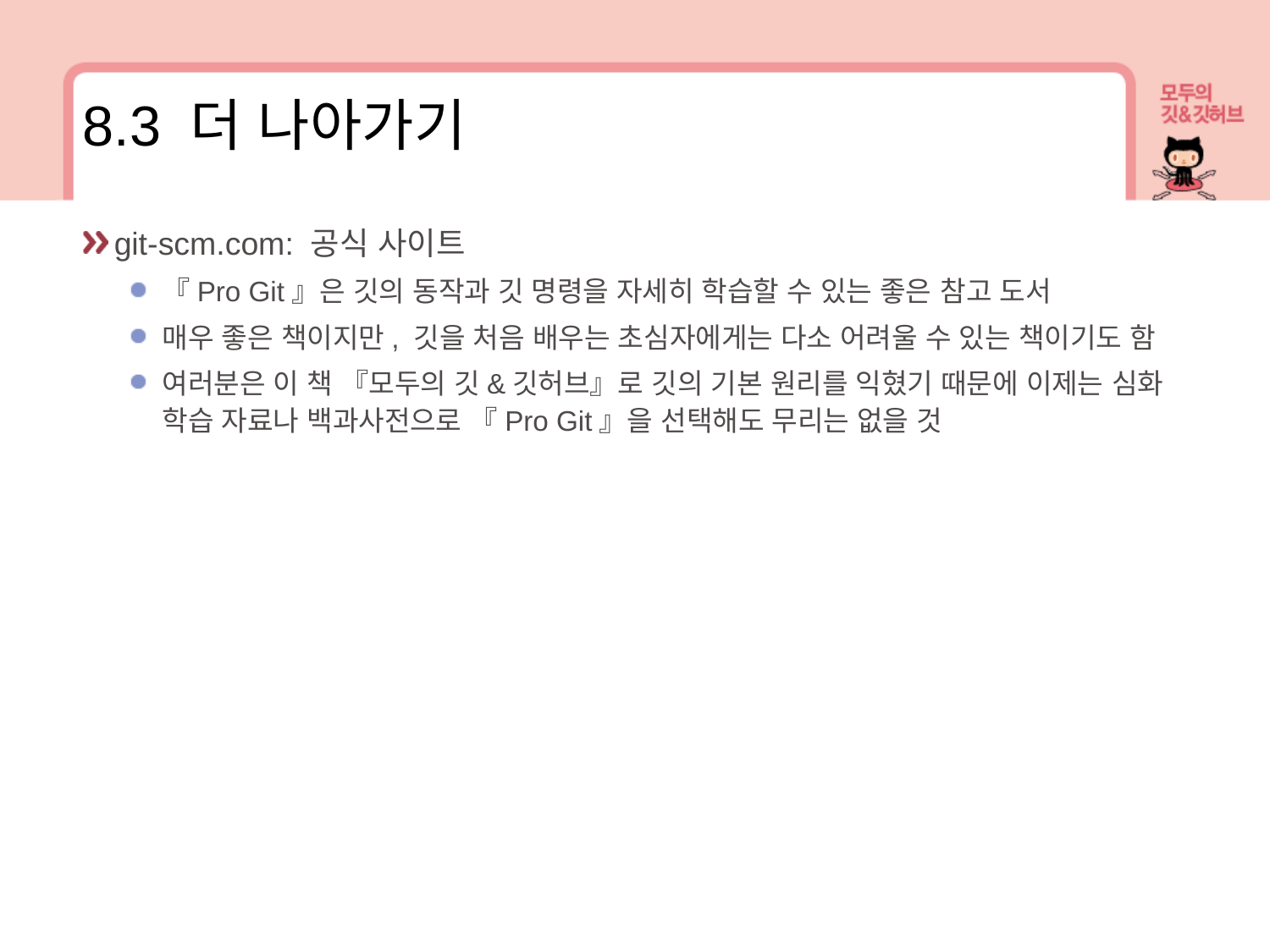

8.3 더 나아가기
git-scm.com: 공식 사이트
『Pro Git』은 깃의 동작과 깃 명령을 자세히 학습할 수 있는 좋은 참고 도서
매우 좋은 책이지만, 깃을 처음 배우는 초심자에게는 다소 어려울 수 있는 책이기도 함
여러분은 이 책 『모두의 깃&깃허브』로 깃의 기본 원리를 익혔기 때문에 이제는 심화 학습 자료나 백과사전으로 『Pro Git』을 선택해도 무리는 없을 것